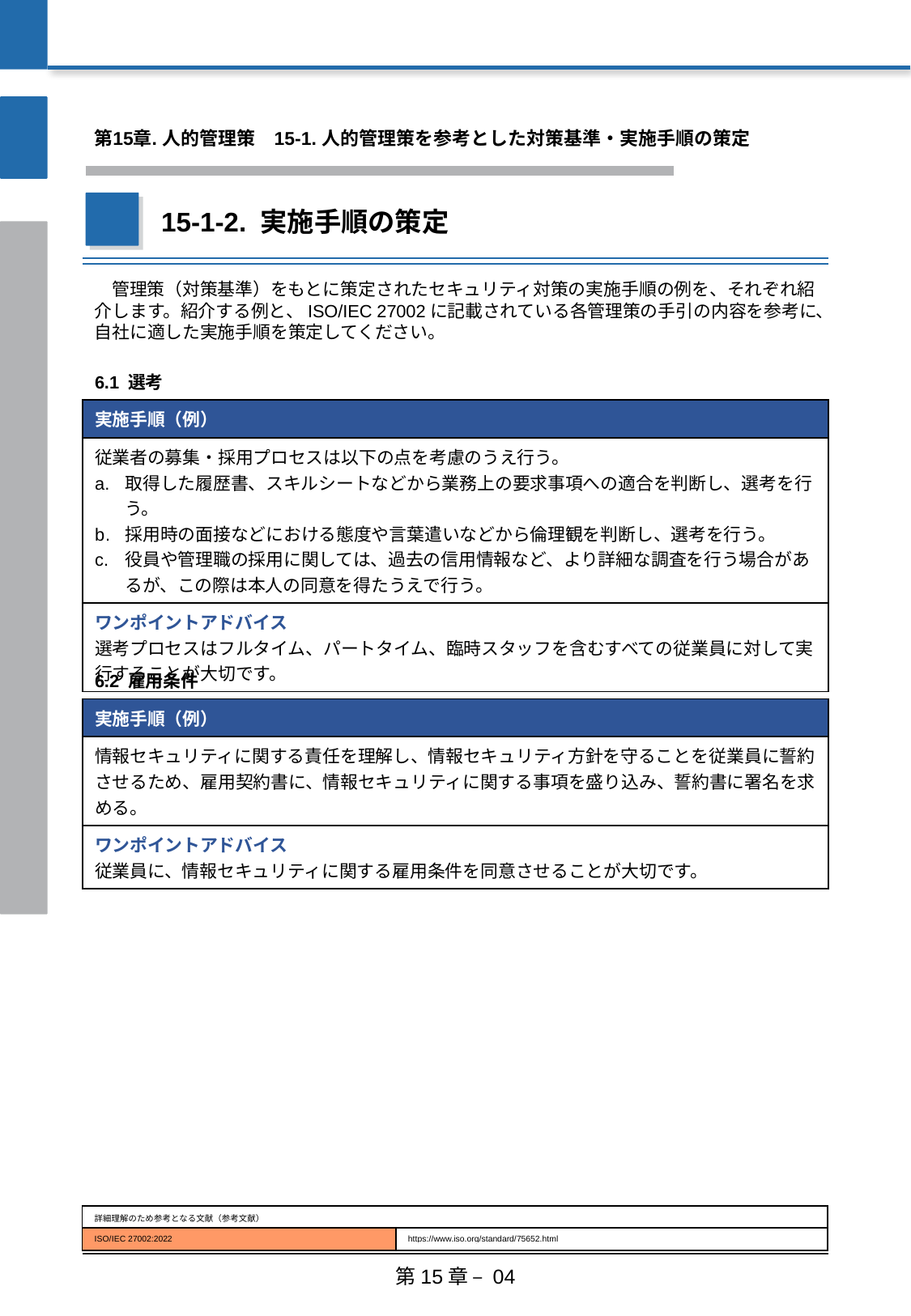

第15章. 人的管理策
　15-1. 人的管理策を参考とした対策基準・実施手順の策定
15-1-2. 実施手順の策定
　管理策（対策基準）をもとに策定されたセキュリティ対策の実施手順の例を、それぞれ紹介します。紹介する例と、ISO/IEC 27002に記載されている各管理策の手引の内容を参考に、自社に適した実施手順を策定してください。
| 6.1 選考 |
| --- |
| 実施手順（例） |
| 従業者の募集・採用プロセスは以下の点を考慮のうえ行う。 取得した履歴書、スキルシートなどから業務上の要求事項への適合を判断し、選考を行う。 採用時の面接などにおける態度や言葉遣いなどから倫理観を判断し、選考を行う。 役員や管理職の採用に関しては、過去の信用情報など、より詳細な調査を行う場合があるが、この際は本人の同意を得たうえで行う。 |
| ワンポイントアドバイス 選考プロセスはフルタイム、パートタイム、臨時スタッフを含むすべての従業員に対して実行することが大切です。 |
| 6.2 雇用条件 |
| --- |
| 実施手順（例） |
| 情報セキュリティに関する責任を理解し、情報セキュリティ方針を守ることを従業員に誓約させるため、雇用契約書に、情報セキュリティに関する事項を盛り込み、誓約書に署名を求める。 |
| ワンポイントアドバイス 従業員に、情報セキュリティに関する雇用条件を同意させることが大切です。 |
| 詳細理解のため参考となる文献（参考文献） |  |
| --- | --- |
| ISO/IEC 27002:2022 | https://www.iso.org/standard/75652.html |
第15章 – 04